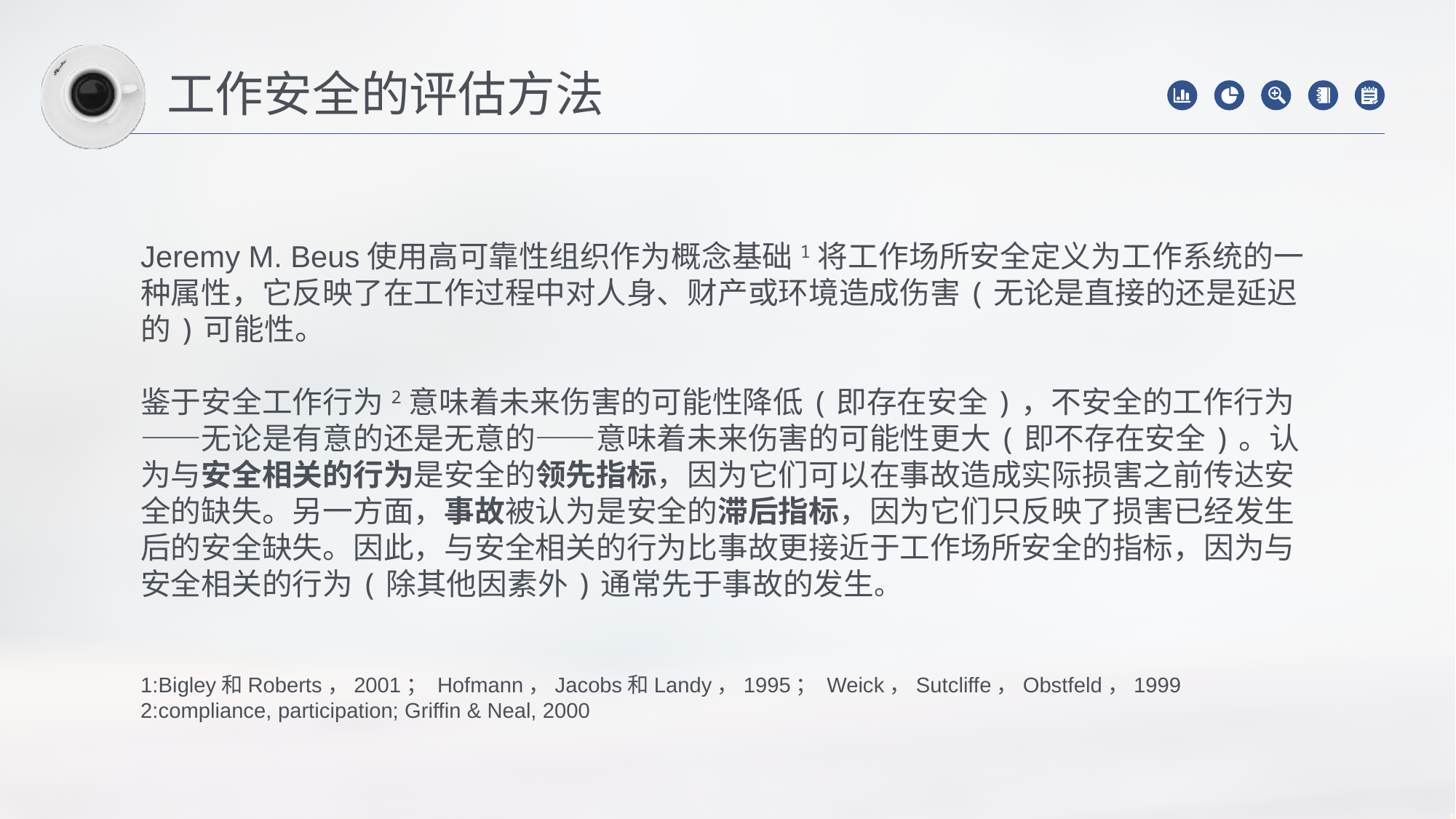

工作安全的评估方法
Jeremy M. Beus使用高可靠性组织作为概念基础1将工作场所安全定义为工作系统的一种属性，它反映了在工作过程中对人身、财产或环境造成伤害(无论是直接的还是延迟的)可能性。

鉴于安全工作行为2意味着未来伤害的可能性降低(即存在安全)，不安全的工作行为——无论是有意的还是无意的——意味着未来伤害的可能性更大(即不存在安全)。认为与安全相关的行为是安全的领先指标，因为它们可以在事故造成实际损害之前传达安全的缺失。另一方面，事故被认为是安全的滞后指标，因为它们只反映了损害已经发生后的安全缺失。因此，与安全相关的行为比事故更接近于工作场所安全的指标，因为与安全相关的行为(除其他因素外)通常先于事故的发生。
1:Bigley和Roberts，2001； Hofmann，Jacobs和Landy，1995； Weick，Sutcliffe，Obstfeld，1999
2:compliance, participation; Griffin & Neal, 2000